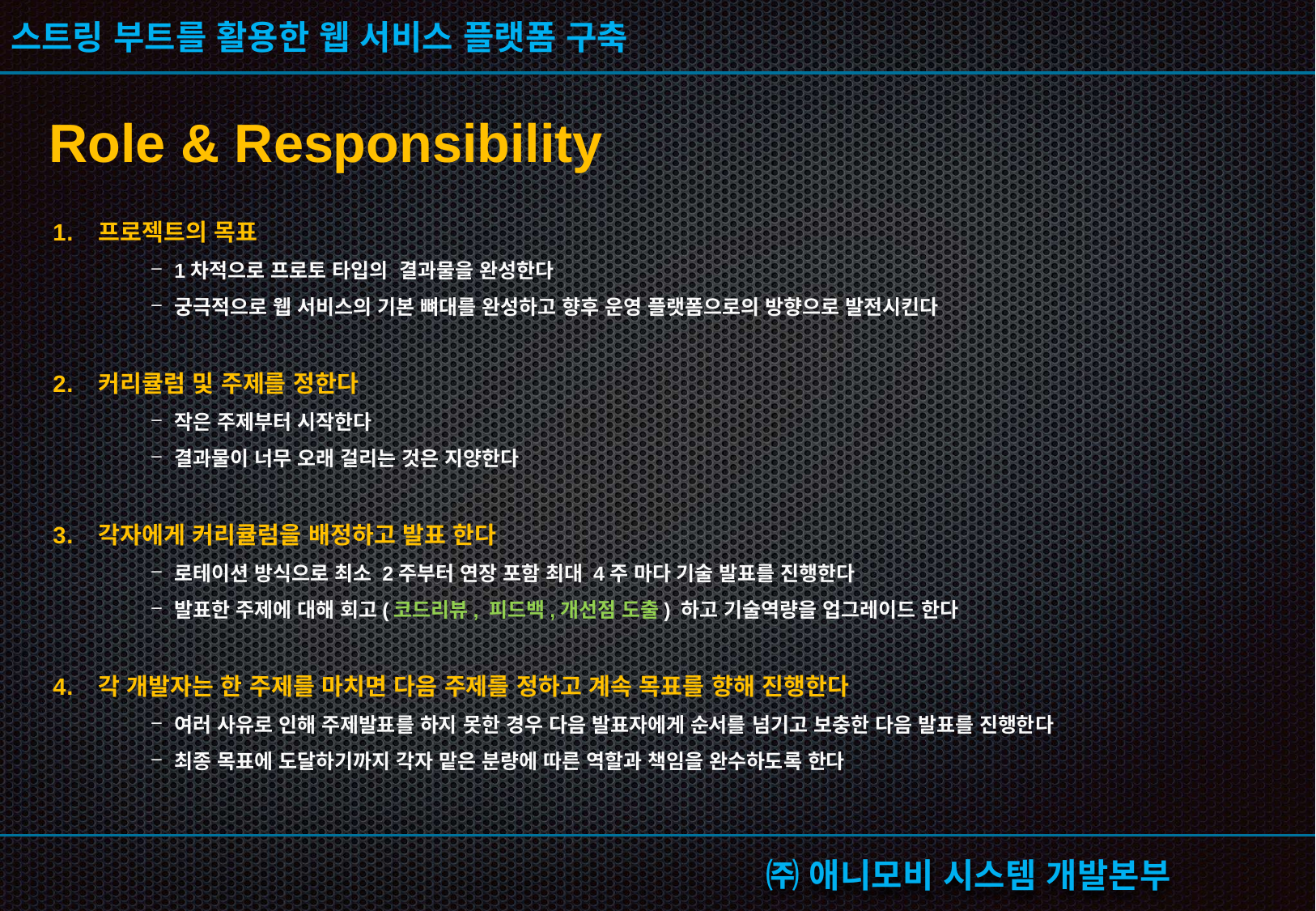

Role & Responsibility
프로젝트의 목표
1차적으로 프로토 타입의  결과물을 완성한다
궁극적으로 웹 서비스의 기본 뼈대를 완성하고 향후 운영 플랫폼으로의 방향으로 발전시킨다

커리큘럼 및 주제를 정한다
작은 주제부터 시작한다
결과물이 너무 오래 걸리는 것은 지양한다

각자에게 커리큘럼을 배정하고 발표 한다
로테이션 방식으로 최소 2주부터 연장 포함 최대 4주 마다 기술 발표를 진행한다
발표한 주제에 대해 회고(코드리뷰, 피드백,개선점 도출) 하고 기술역량을 업그레이드 한다

각 개발자는 한 주제를 마치면 다음 주제를 정하고 계속 목표를 향해 진행한다
여러 사유로 인해 주제발표를 하지 못한 경우 다음 발표자에게 순서를 넘기고 보충한 다음 발표를 진행한다
최종 목표에 도달하기까지 각자 맡은 분량에 따른 역할과 책임을 완수하도록 한다